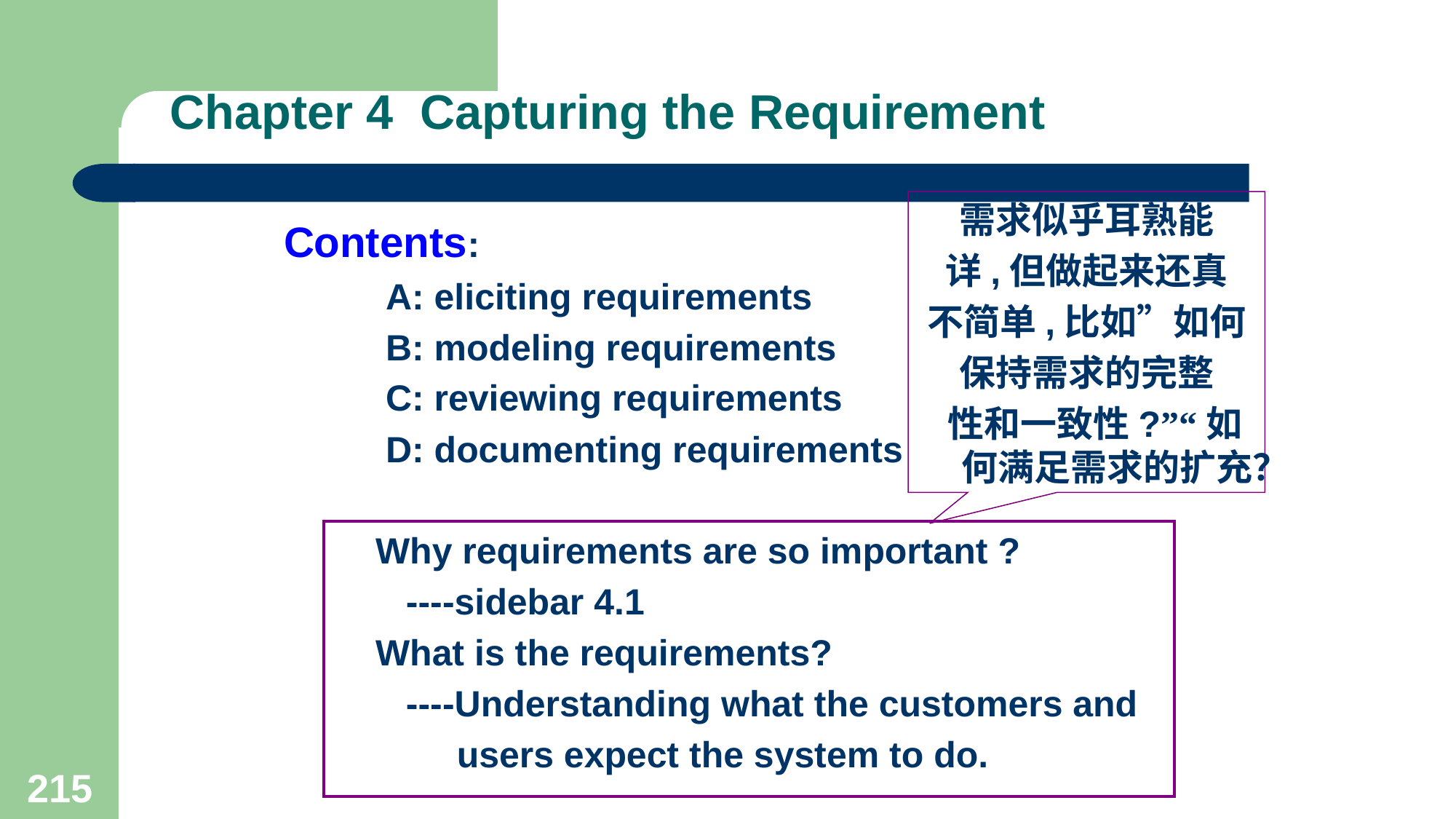

# Chapter 4  Capturing the Requirement
需求似乎耳熟能
详,但做起来还真
不简单,比如”如何
保持需求的完整
 性和一致性?”“如何满足需求的扩充？
Contents:
          A: eliciting requirements
          B: modeling requirements
          C: reviewing requirements
          D: documenting requirements

         Why requirements are so important ?
            ----sidebar 4.1
         What is the requirements?
            ----Understanding what the customers and
                 users expect the system to do.

215